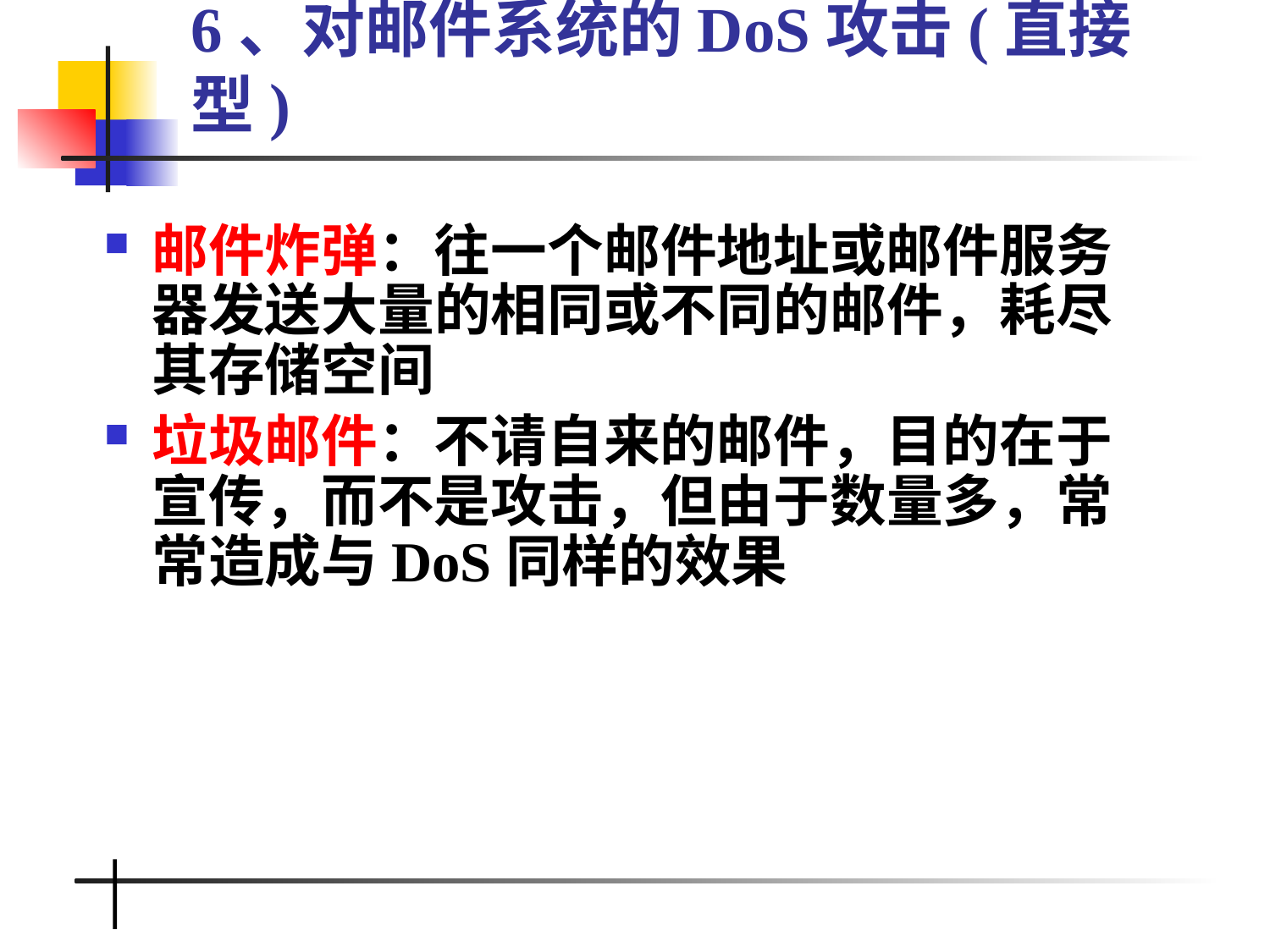

# 6、对邮件系统的DoS攻击(直接型)
邮件炸弹：往一个邮件地址或邮件服务器发送大量的相同或不同的邮件，耗尽其存储空间
垃圾邮件：不请自来的邮件，目的在于宣传，而不是攻击，但由于数量多，常常造成与DoS同样的效果